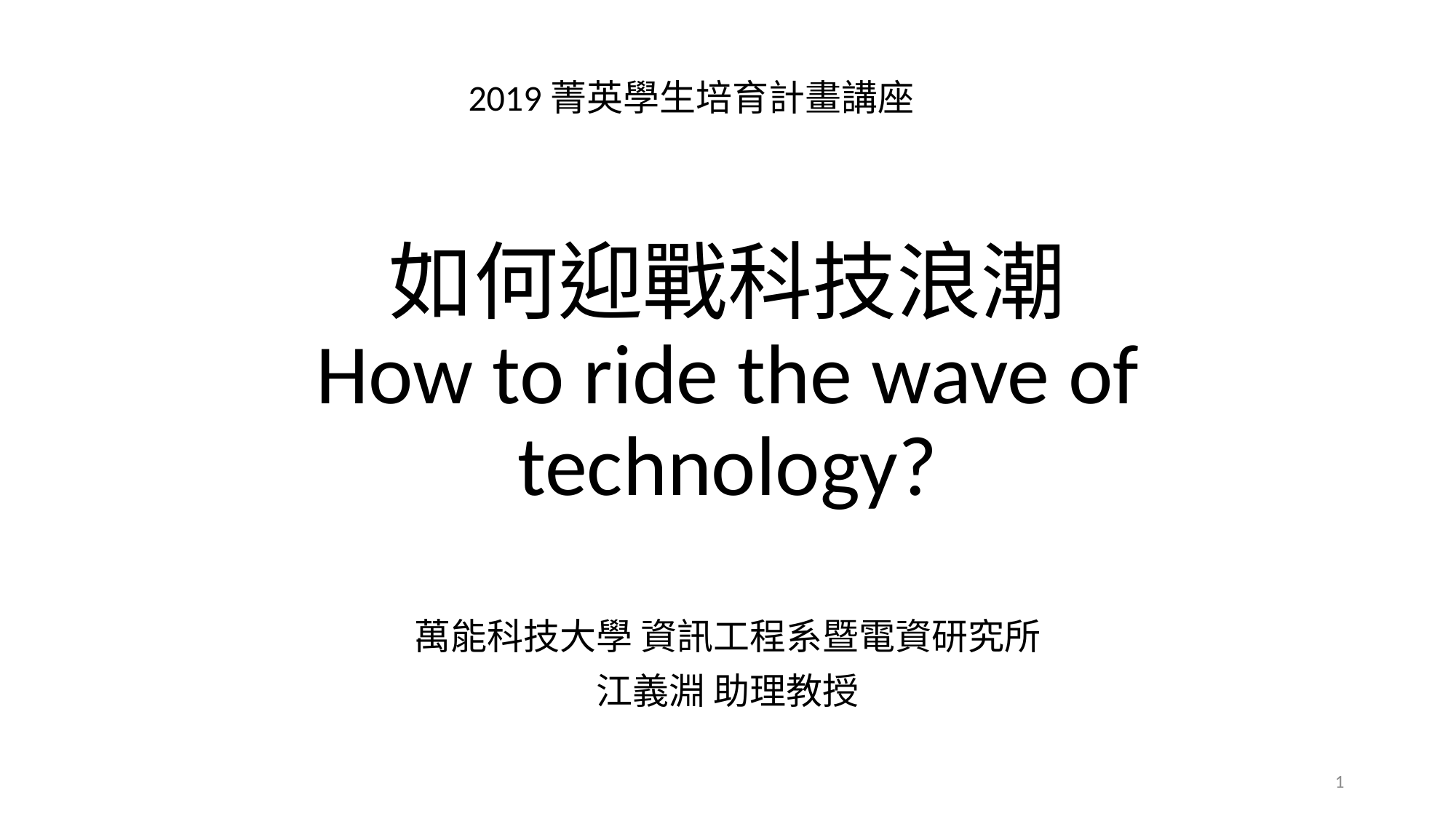

2019菁英學生培育計畫講座
# 如何迎戰科技浪潮 How to ride the wave of technology?
萬能科技大學 資訊工程系暨電資研究所
江義淵 助理教授
1